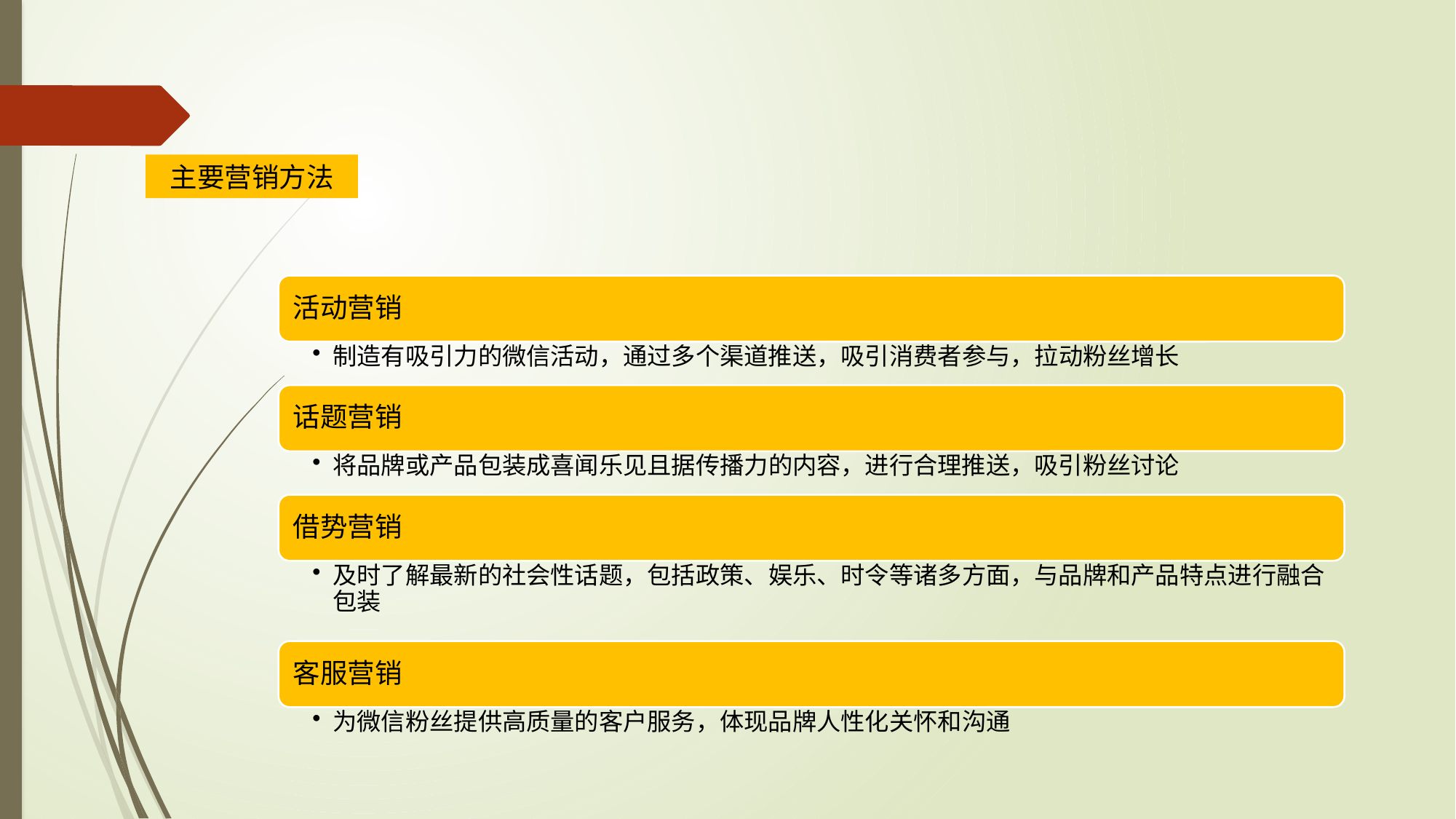

主要营销方法
活动营销
制造有吸引力的微信活动，通过多个渠道推送，吸引消费者参与，拉动粉丝增长
话题营销
将品牌或产品包装成喜闻乐见且据传播力的内容，进行合理推送，吸引粉丝讨论
借势营销
及时了解最新的社会性话题，包括政策、娱乐、时令等诸多方面，与品牌和产品特点进行融合包装
客服营销
为微信粉丝提供高质量的客户服务，体现品牌人性化关怀和沟通